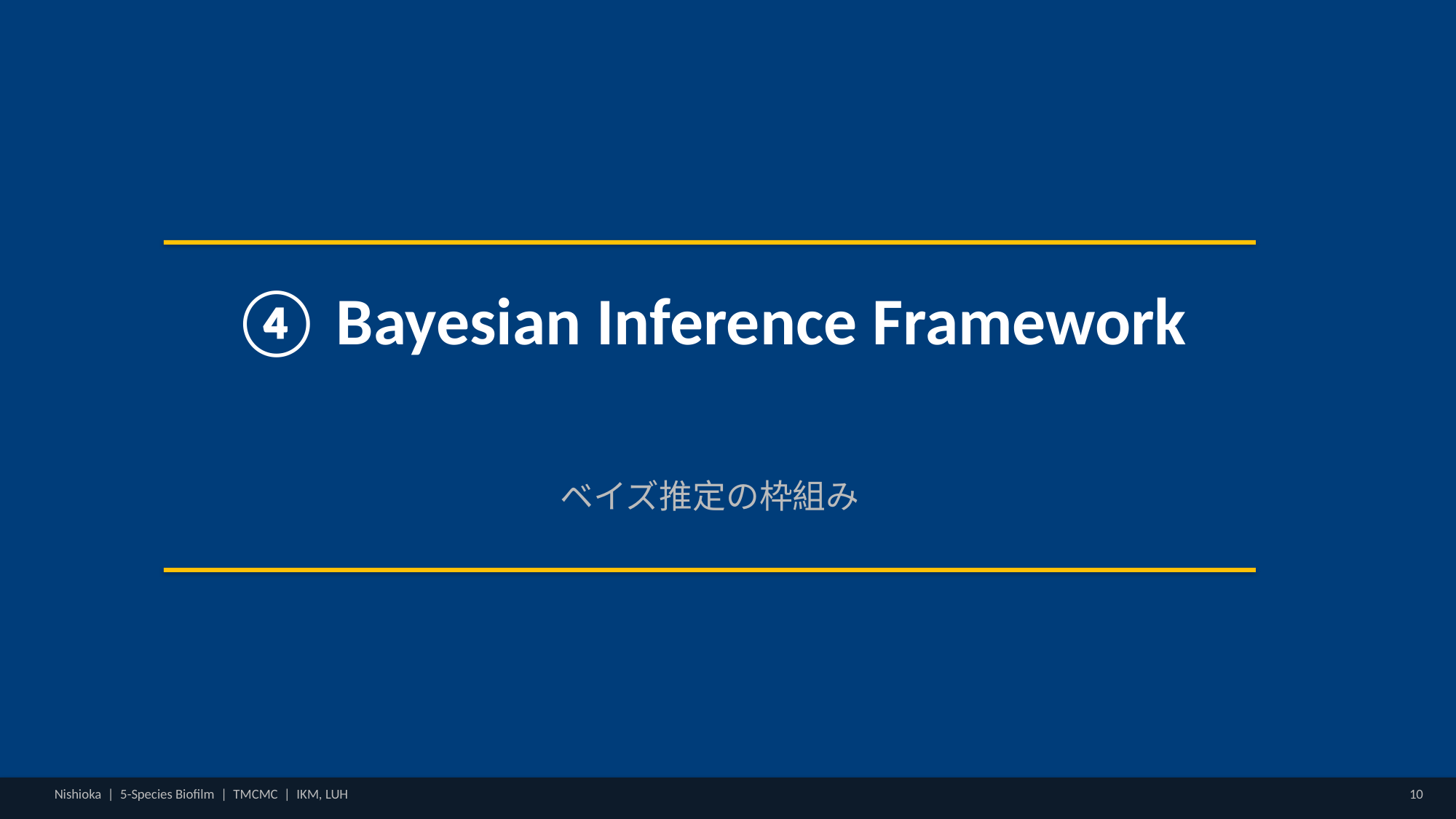

④ Bayesian Inference Framework
ベイズ推定の枠組み

Nishioka  |  5-Species Biofilm  |  TMCMC  |  IKM, LUH
10